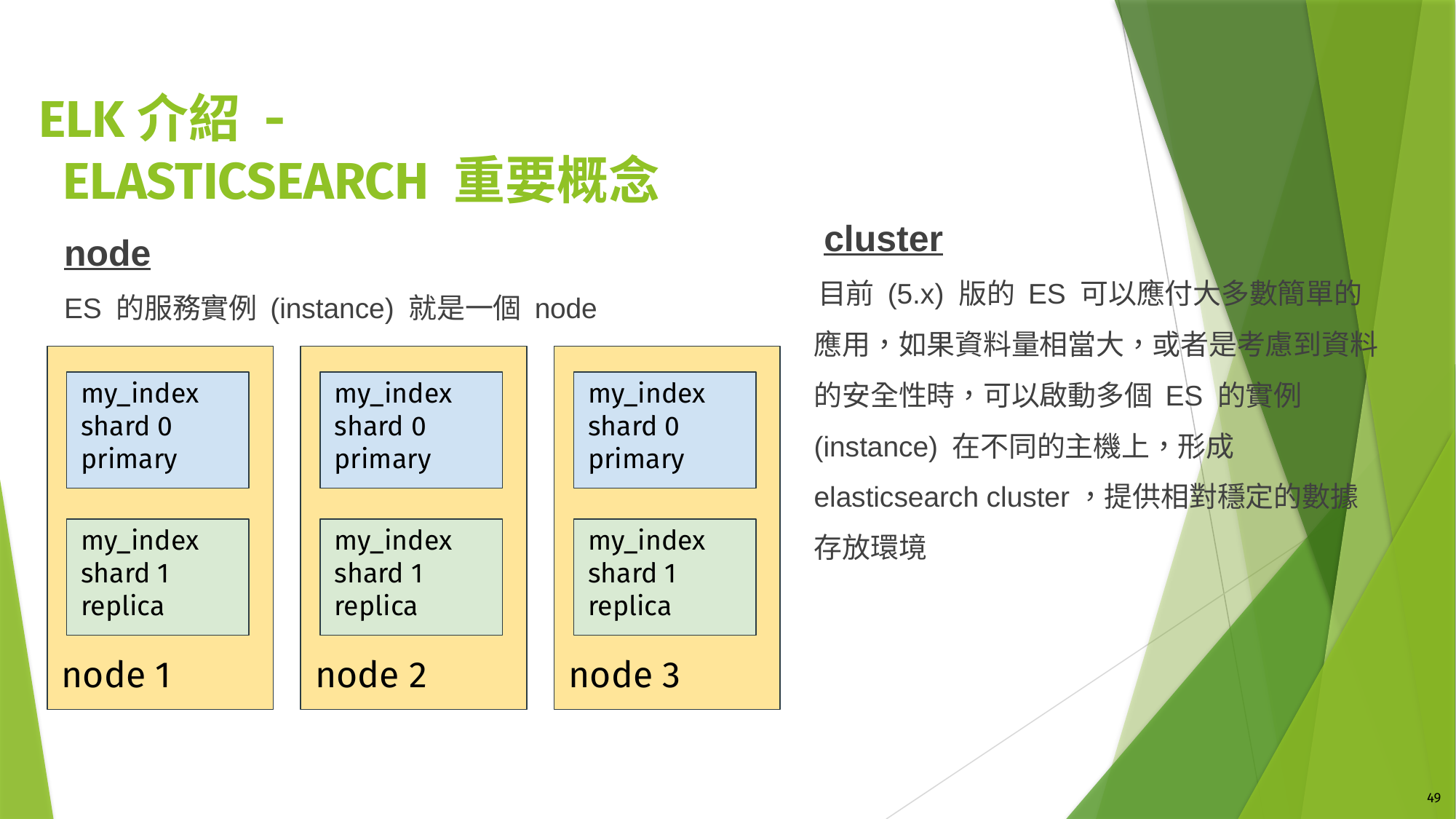

# ELK介紹 - Elasticsearch 重要概念
node
ES 的服務實例 (instance) 就是一個 node
     cluster
      目前 (5.x) 版的 ES 可以應付大多數簡單的應用，如果資料量相當大，或者是考慮到資料的安全性時，可以啟動多個 ES 的實例 (instance) 在不同的主機上，形成 elasticsearch cluster，提供相對穩定的數據存放環境
node 1
my_index
shard 0
primary
my_index
shard 1
replica
node 2
my_index
shard 0
primary
my_index
shard 1
replica
node 3
my_index
shard 0
primary
my_index
shard 1
replica
49